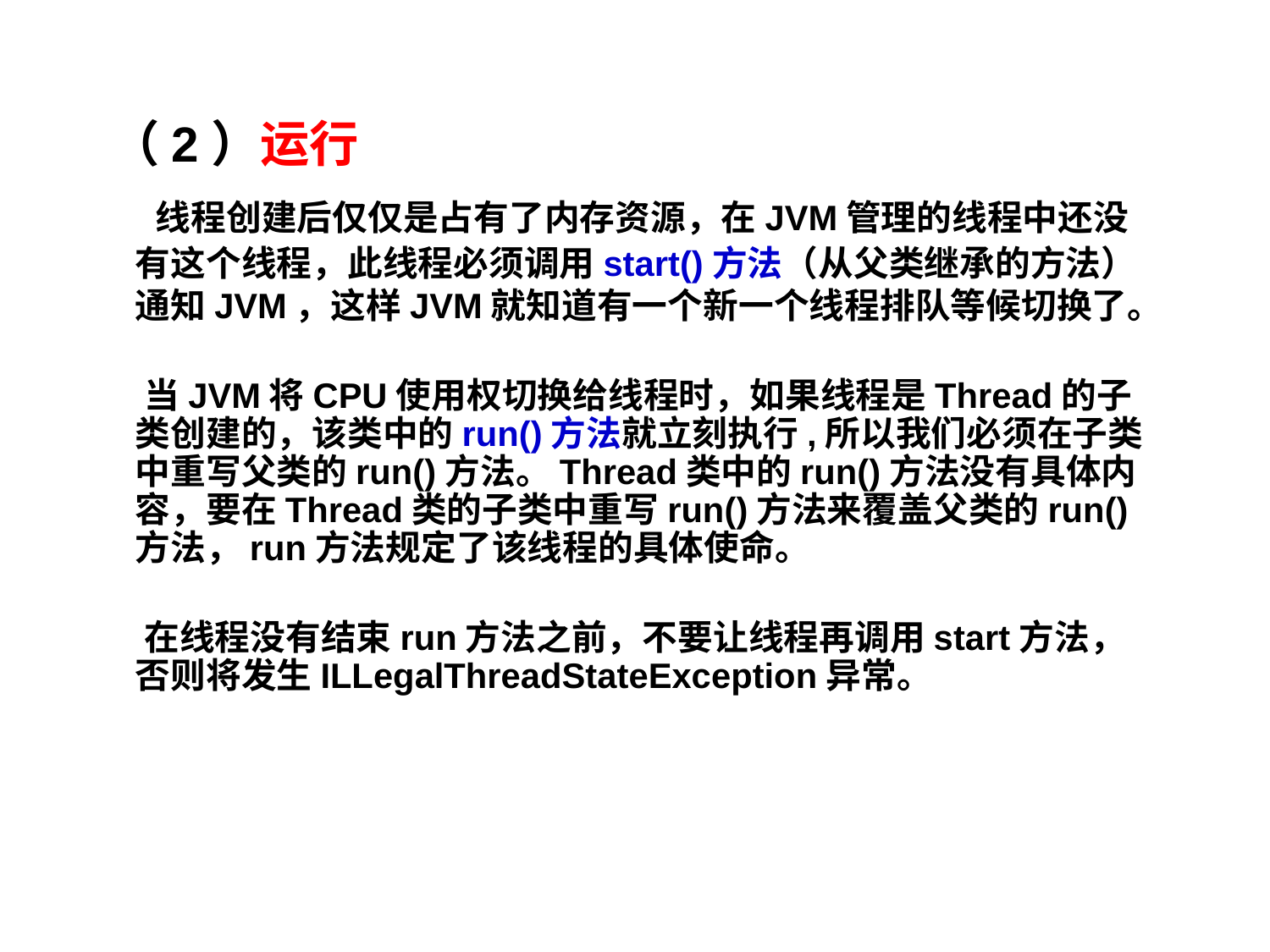

（2）运行
     线程创建后仅仅是占有了内存资源，在JVM管理的线程中还没有这个线程，此线程必须调用start()方法（从父类继承的方法）通知JVM，这样JVM就知道有一个新一个线程排队等候切换了。

      当JVM将CPU使用权切换给线程时，如果线程是Thread的子类创建的，该类中的run()方法就立刻执行,所以我们必须在子类中重写父类的run()方法。Thread类中的run()方法没有具体内容，要在Thread类的子类中重写run()方法来覆盖父类的run()方法，run方法规定了该线程的具体使命。

      在线程没有结束run方法之前，不要让线程再调用start方法，否则将发生ILLegalThreadStateException异常。